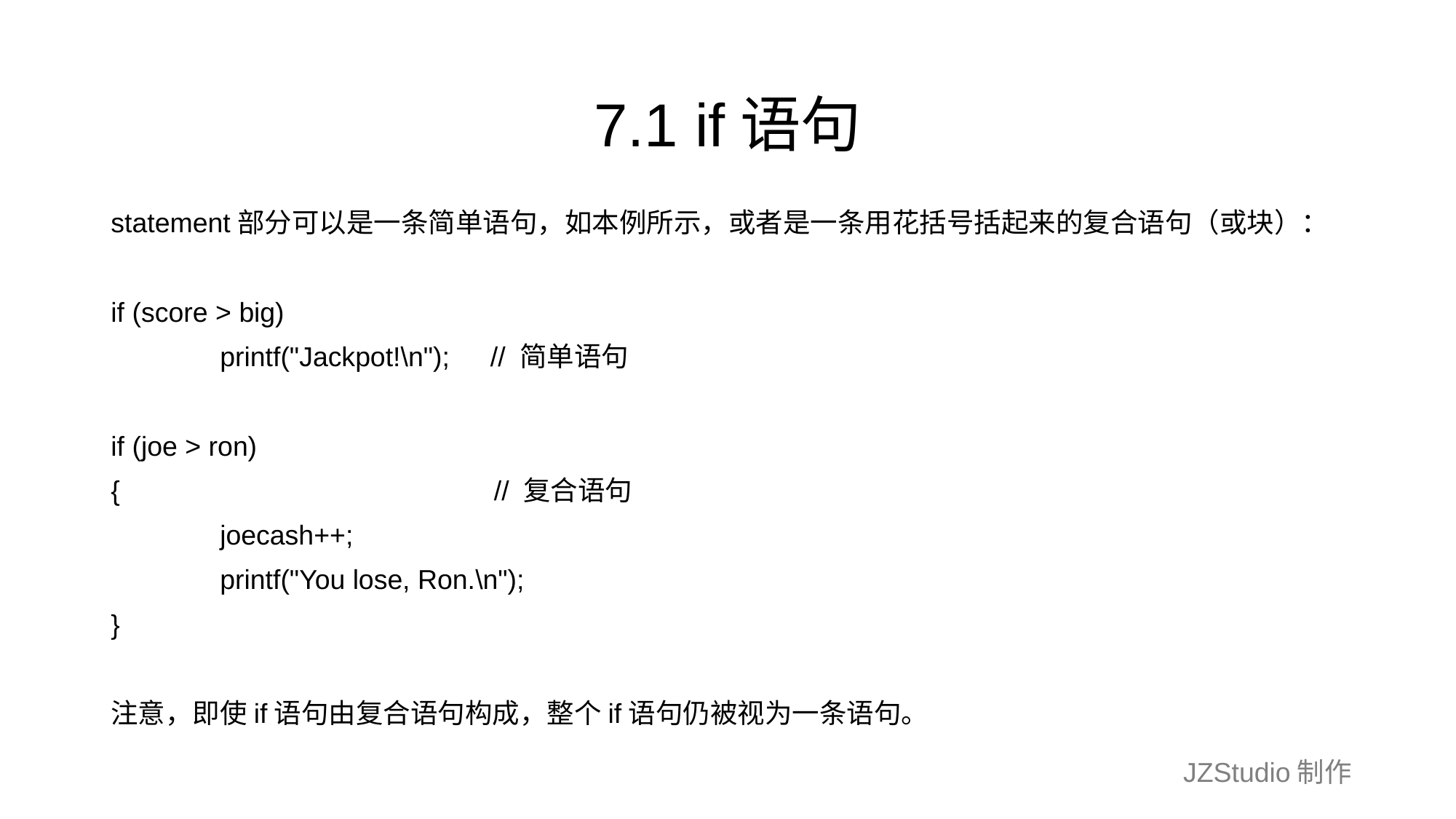

# 7.1 if语句
statement部分可以是一条简单语句，如本例所示，或者是一条用花括号括起来的复合语句（或块）：

if (score > big)
	printf("Jackpot!\n");　// 简单语句

if (joe > ron)
{　　　　　　　　　　　　　 // 复合语句
	joecash++;
	printf("You lose, Ron.\n");
}

注意，即使if语句由复合语句构成，整个if语句仍被视为一条语句。